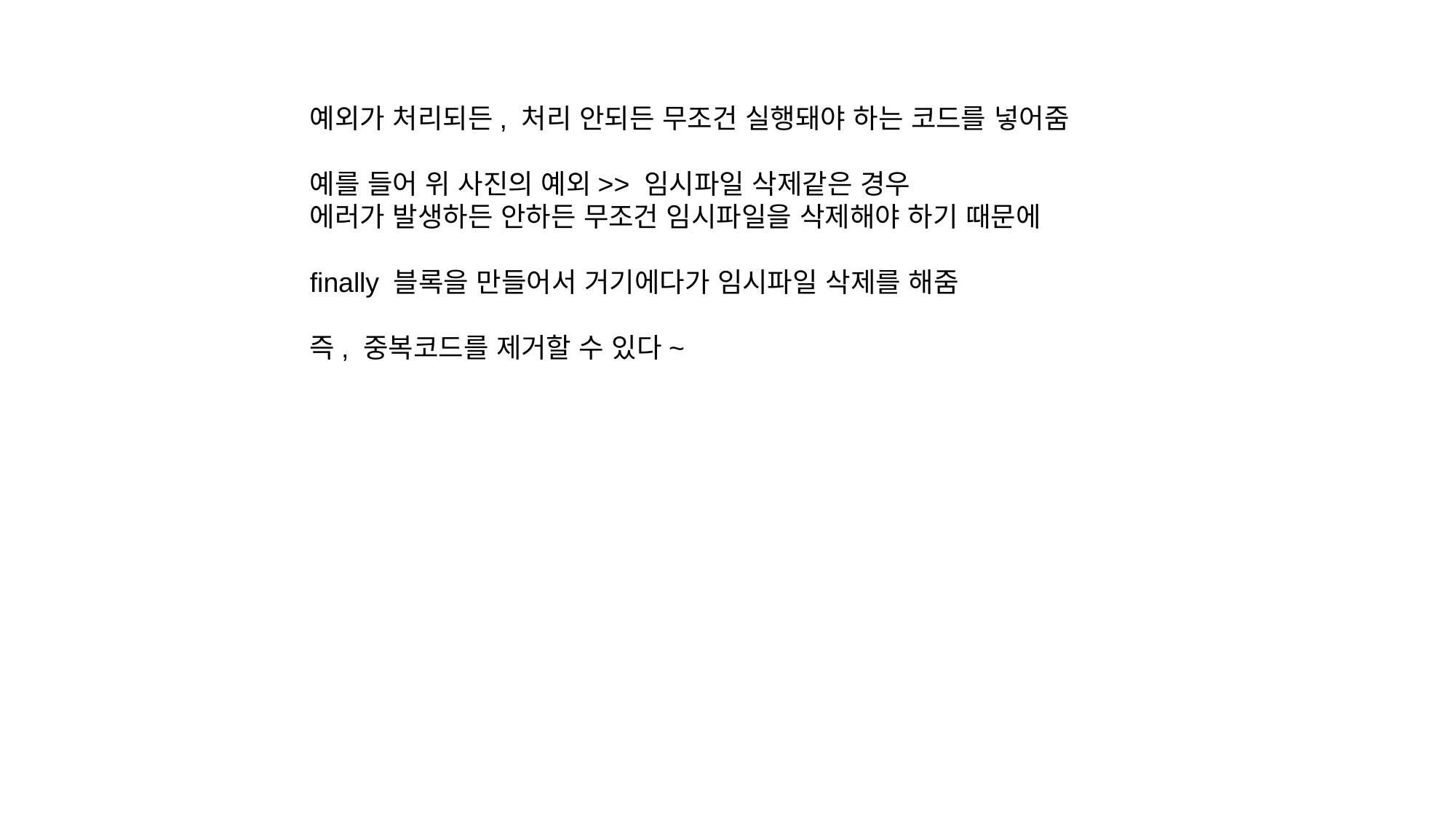

예외가 처리되든, 처리 안되든 무조건 실행돼야 하는 코드를 넣어줌

예를 들어 위 사진의 예외>> 임시파일 삭제같은 경우
에러가 발생하든 안하든 무조건 임시파일을 삭제해야 하기 때문에

finally 블록을 만들어서 거기에다가 임시파일 삭제를 해줌

즉, 중복코드를 제거할 수 있다~